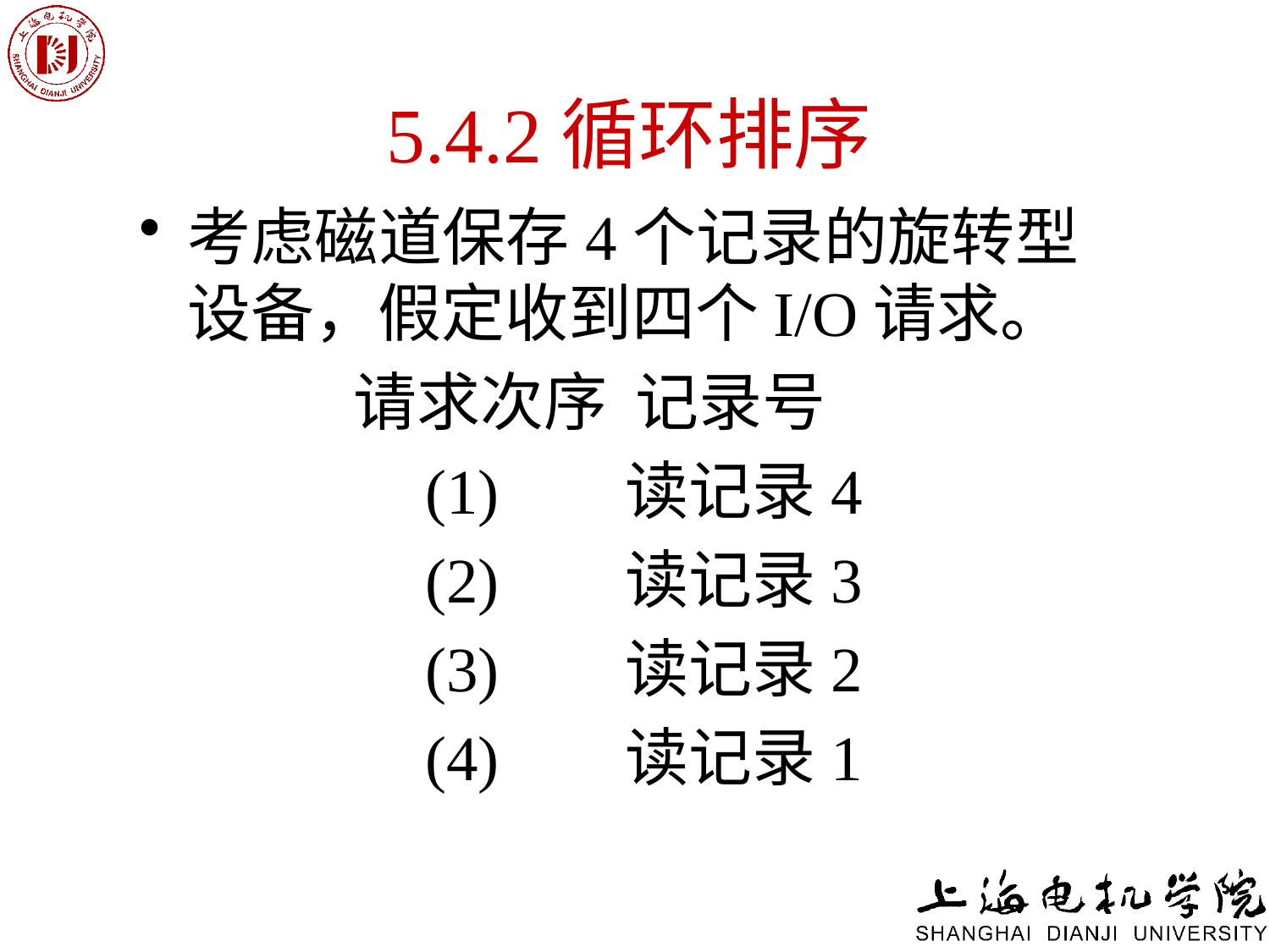

# 5.4.2循环排序
考虑磁道保存4个记录的旋转型设备，假定收到四个I/O请求。
              请求次序  记录号
                  (1)       读记录4
                  (2)       读记录3
                  (3)       读记录2
                  (4)       读记录1